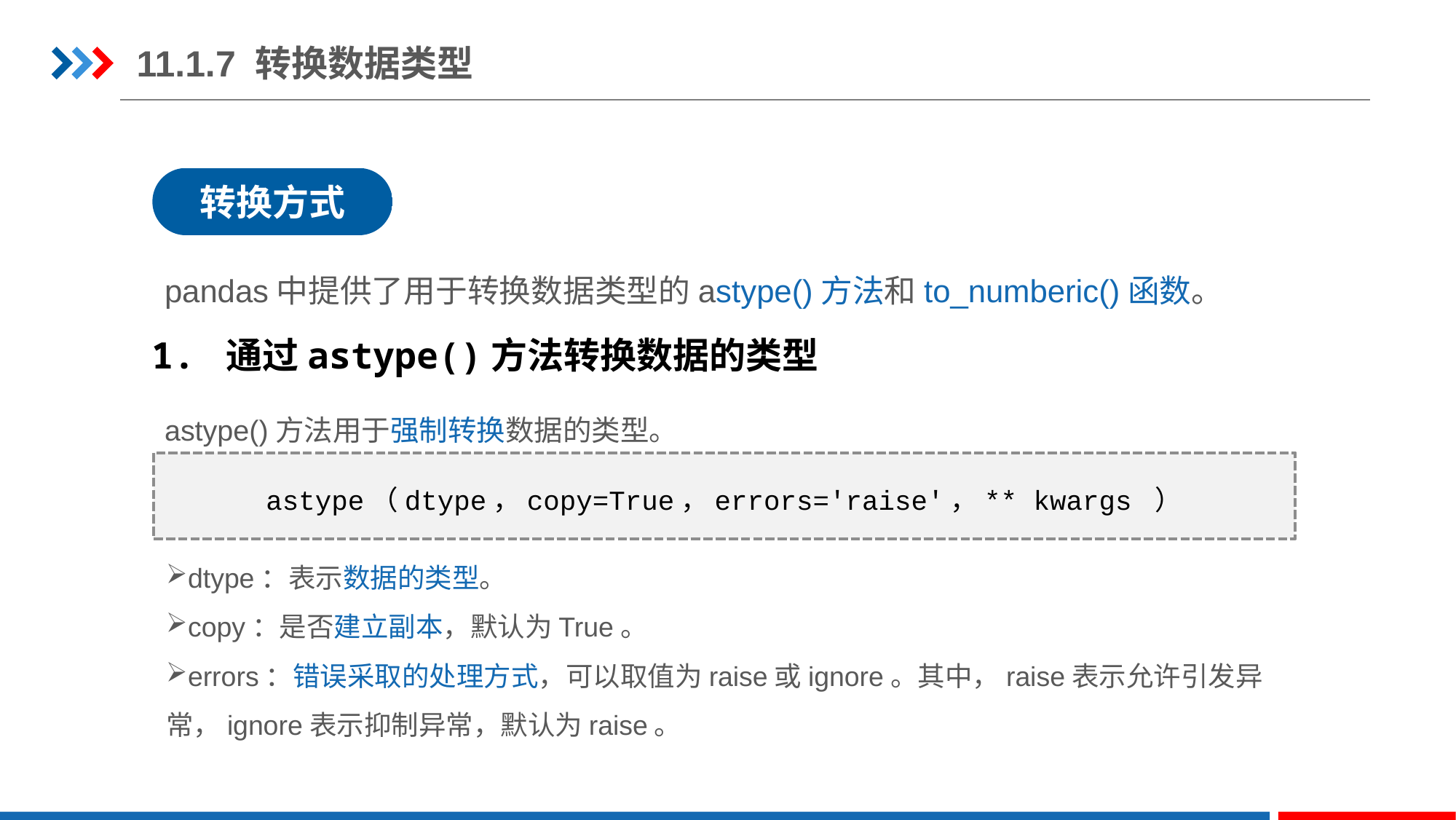

11.1.7 转换数据类型
转换方式
pandas中提供了用于转换数据类型的astype()方法和to_numberic()函数。
1. 通过astype()方法转换数据的类型
astype()方法用于强制转换数据的类型。

astype（dtype，copy=True，errors='raise'，** kwargs ）
dtype：表示数据的类型。
copy：是否建立副本，默认为True。
errors：错误采取的处理方式，可以取值为raise或ignore。其中，raise表示允许引发异常，ignore表示抑制异常，默认为raise。